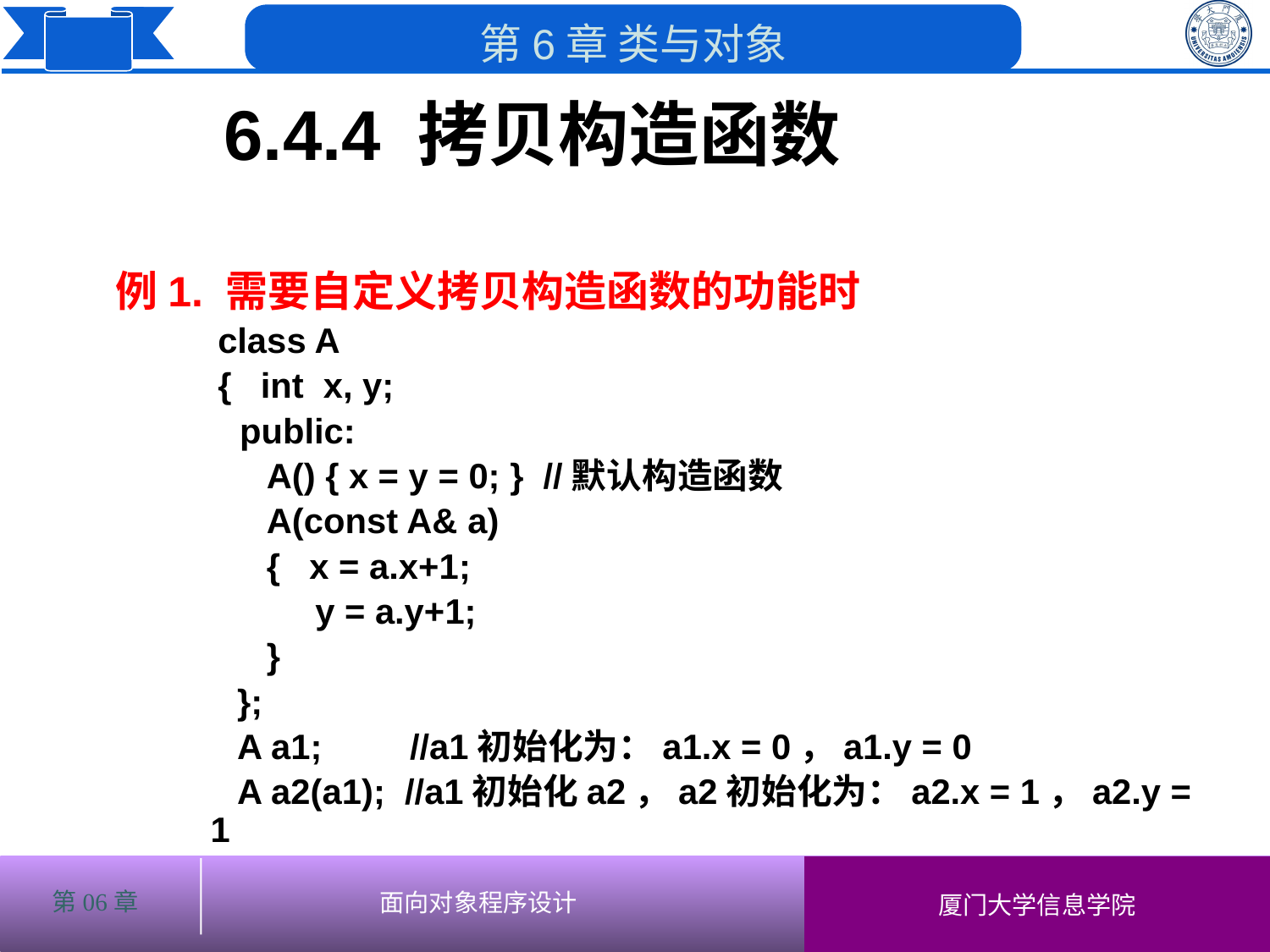

6.4.4 拷贝构造函数
例1. 需要自定义拷贝构造函数的功能时
    class A
    {   int  x, y;
	   public:
         A() { x = y = 0; }  //默认构造函数
         A(const A& a)
         {   x = a.x+1;
              y = a.y+1;
         }
      };
      A a1;         //a1初始化为：a1.x = 0，a1.y = 0
      A a2(a1);  //a1初始化a2，a2初始化为：a2.x = 1，a2.y = 1
54